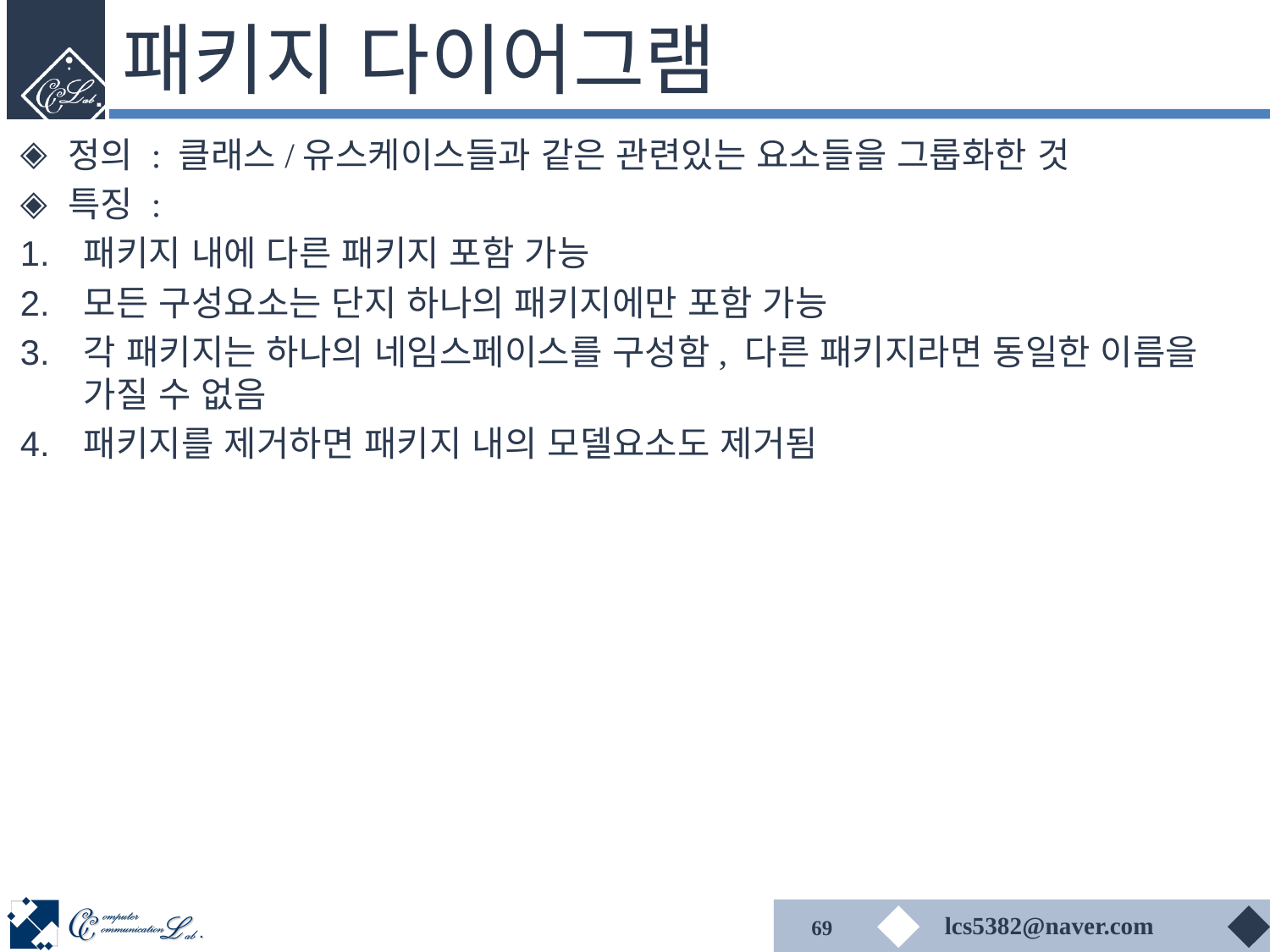

# 패키지 다이어그램
정의 : 클래스/유스케이스들과 같은 관련있는 요소들을 그룹화한 것
특징 :
패키지 내에 다른 패키지 포함 가능
모든 구성요소는 단지 하나의 패키지에만 포함 가능
각 패키지는 하나의 네임스페이스를 구성함, 다른 패키지라면 동일한 이름을 가질 수 없음
패키지를 제거하면 패키지 내의 모델요소도 제거됨